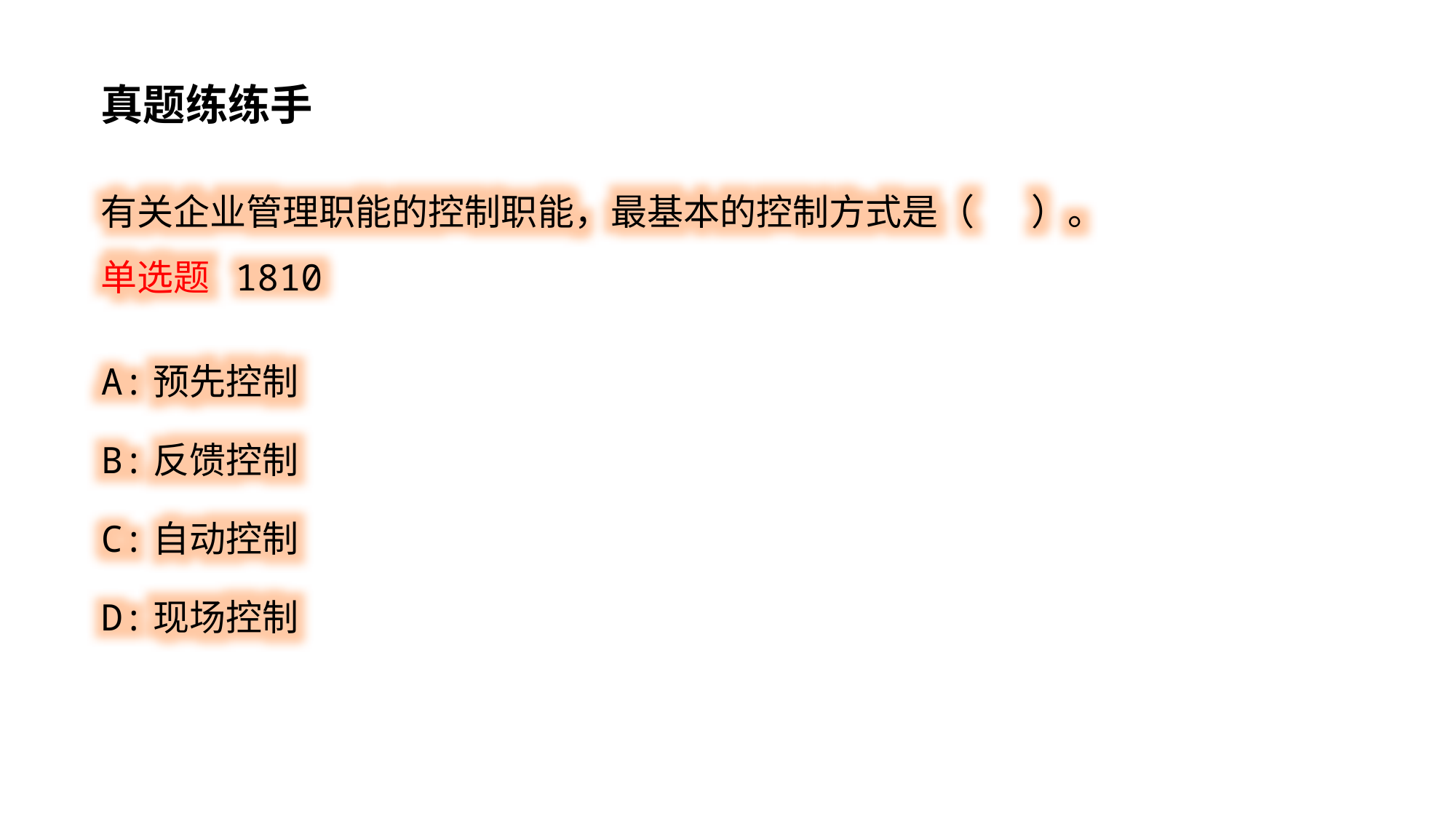

真题练练手
有关企业管理职能的控制职能，最基本的控制方式是（       ）。
单选题  1810

A:预先控制

B:反馈控制

C:自动控制

D:现场控制